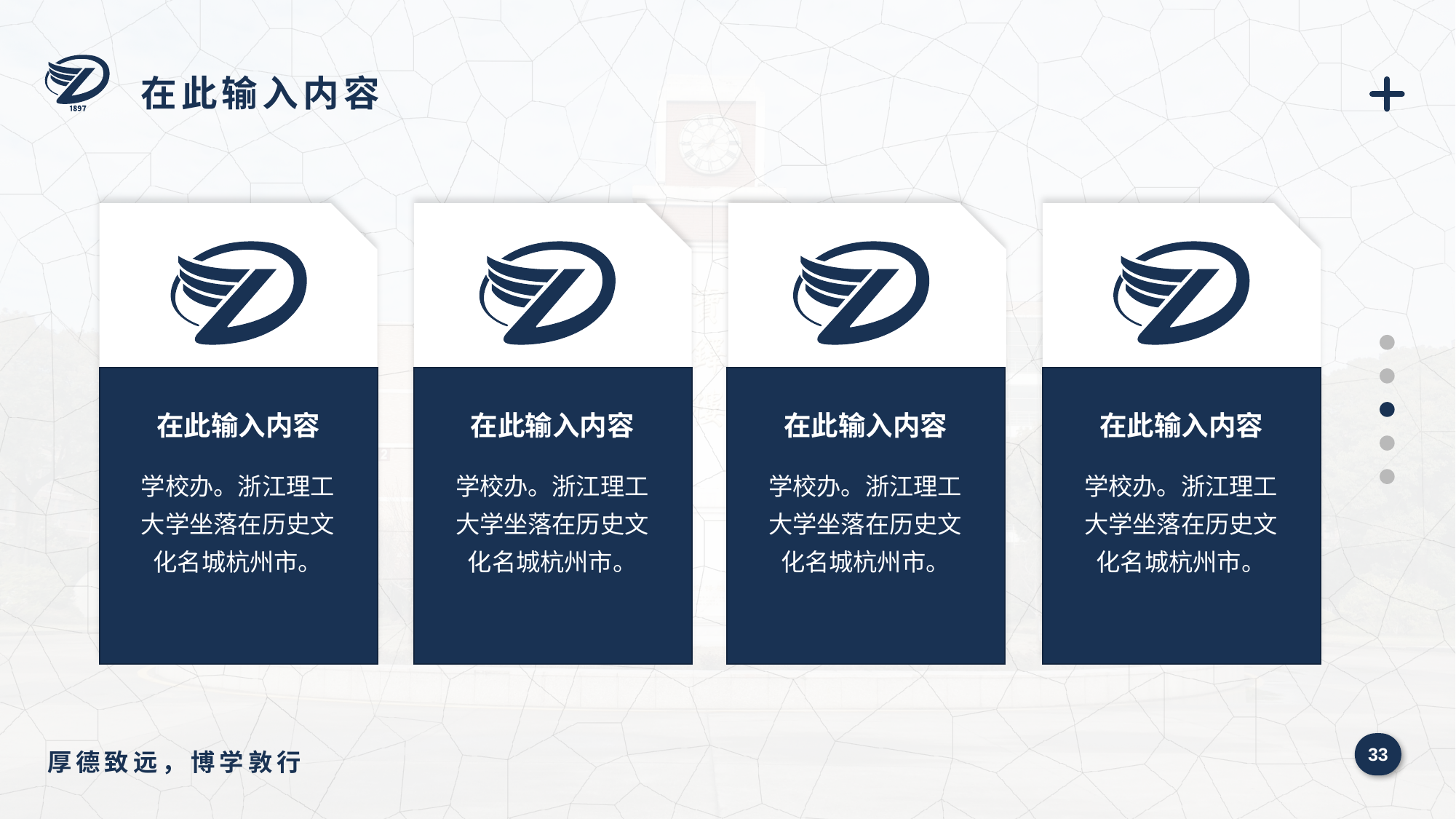

在此输入内容

在此输入内容
在此输入内容
在此输入内容
在此输入内容
学校办。浙江理工大学坐落在历史文化名城杭州市。
学校办。浙江理工大学坐落在历史文化名城杭州市。
学校办。浙江理工大学坐落在历史文化名城杭州市。
学校办。浙江理工大学坐落在历史文化名城杭州市。
33